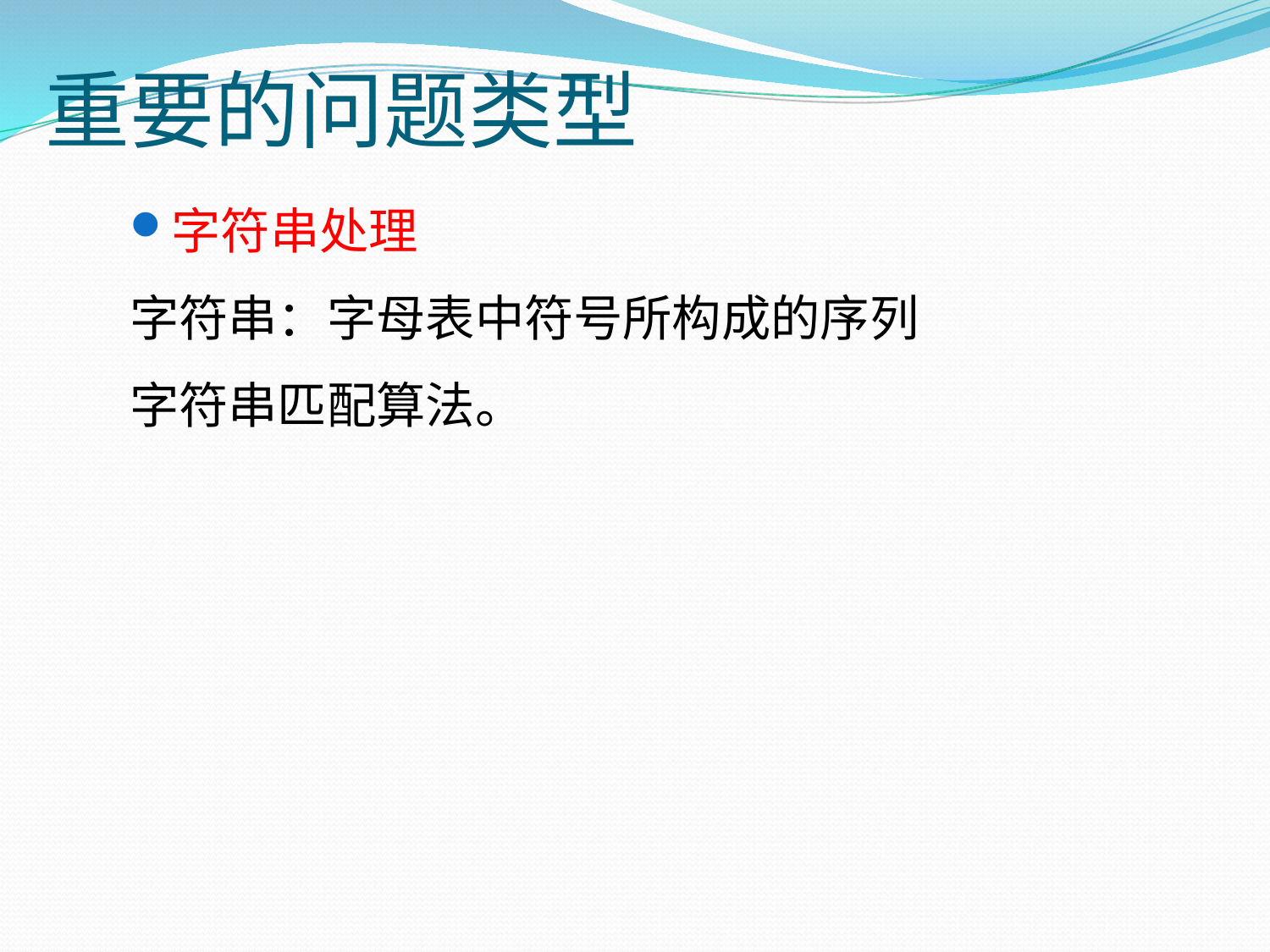

# 重要的问题类型
字符串处理
字符串：字母表中符号所构成的序列
字符串匹配算法。